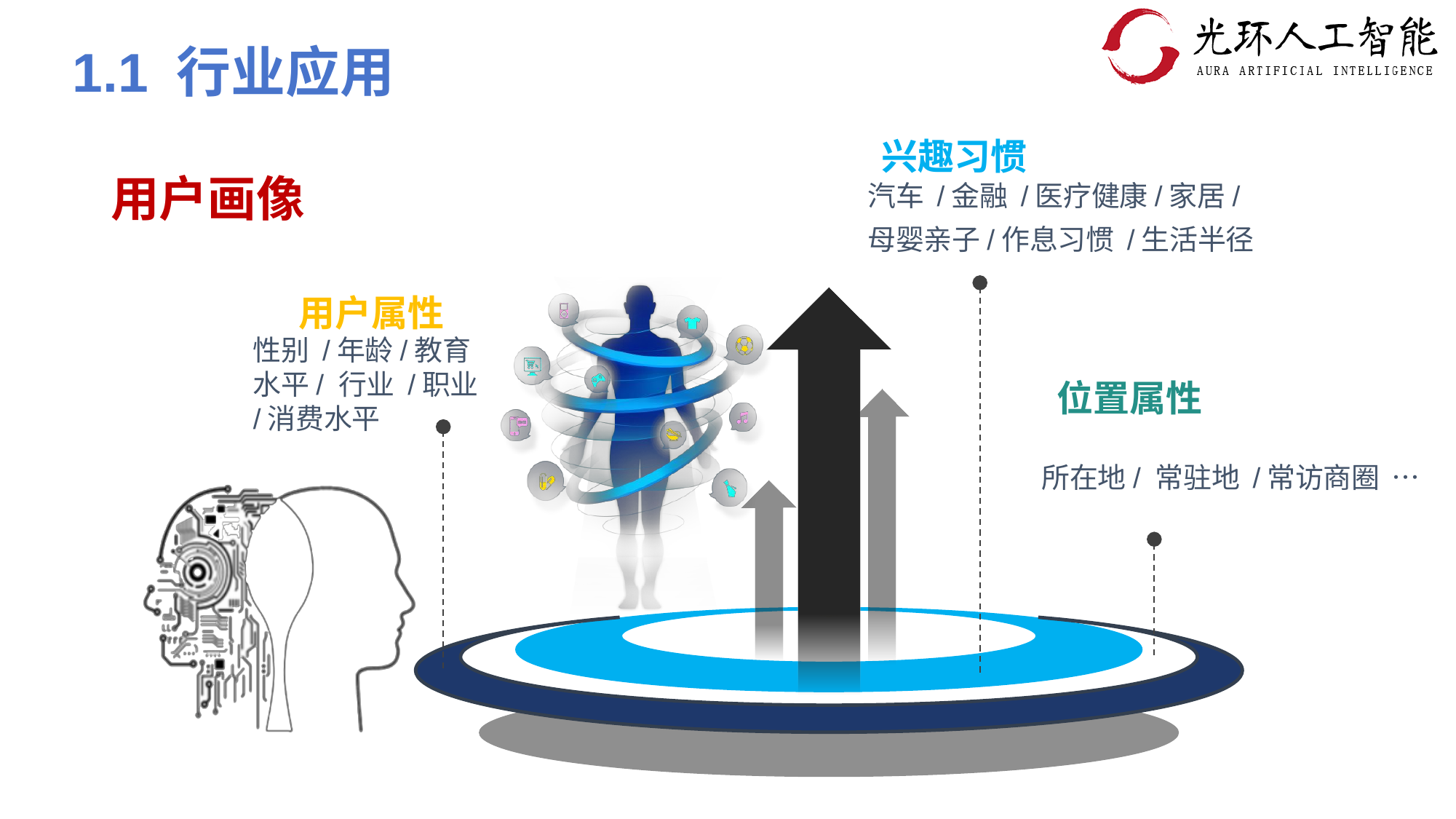

# 1.1 行业应用
兴趣习惯
汽车 /金融 /医疗健康/家居/
母婴亲子/作息习惯 /生活半径
用户属性

性别 /年龄/教育水平/ 行业 /职业/消费水平
位置属性

所在地/ 常驻地 /常访商圈  …

用户画像